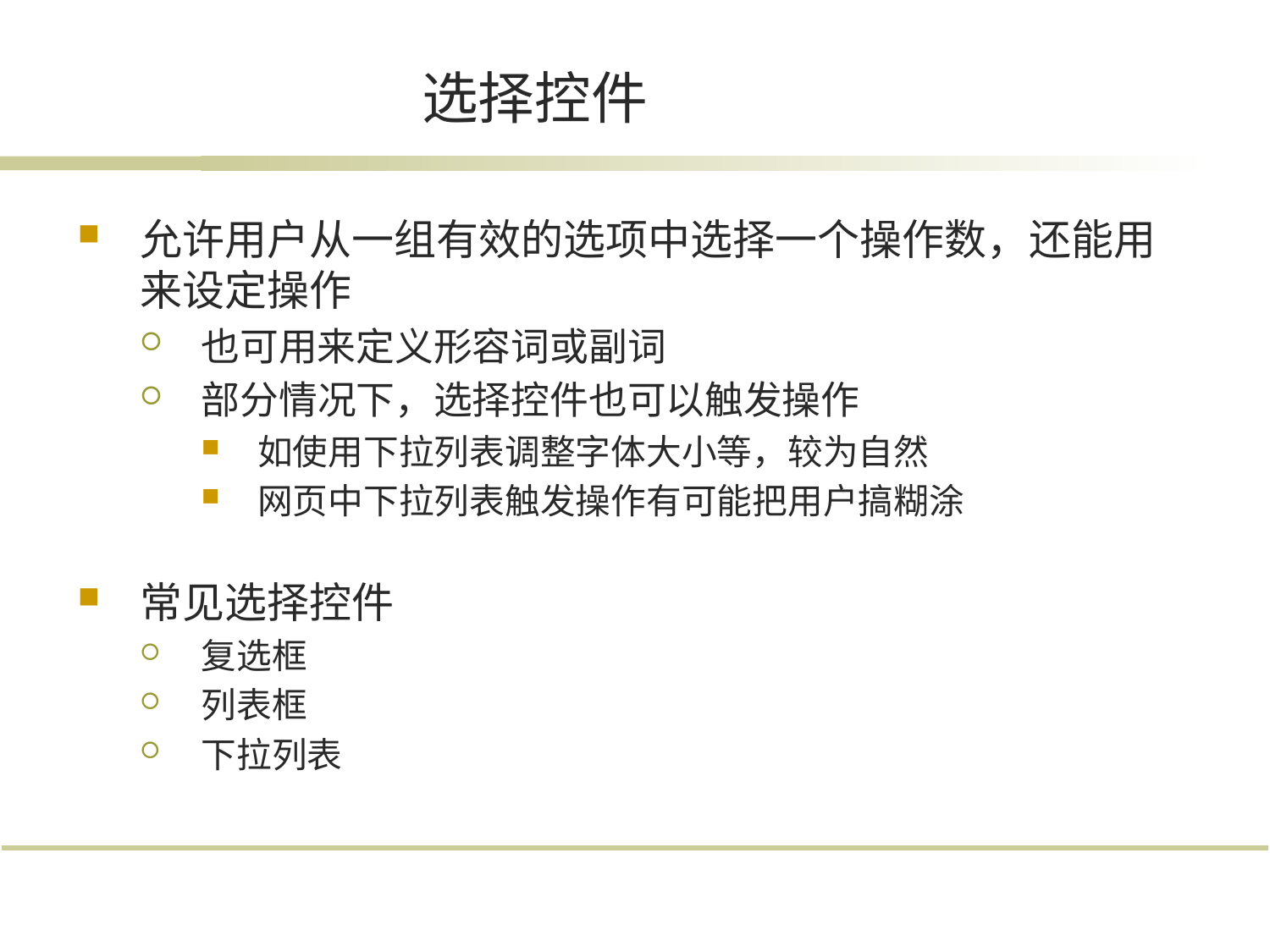

# 选择控件
允许用户从一组有效的选项中选择一个操作数，还能用来设定操作
也可用来定义形容词或副词
部分情况下，选择控件也可以触发操作
如使用下拉列表调整字体大小等，较为自然
网页中下拉列表触发操作有可能把用户搞糊涂

常见选择控件
复选框
列表框
下拉列表